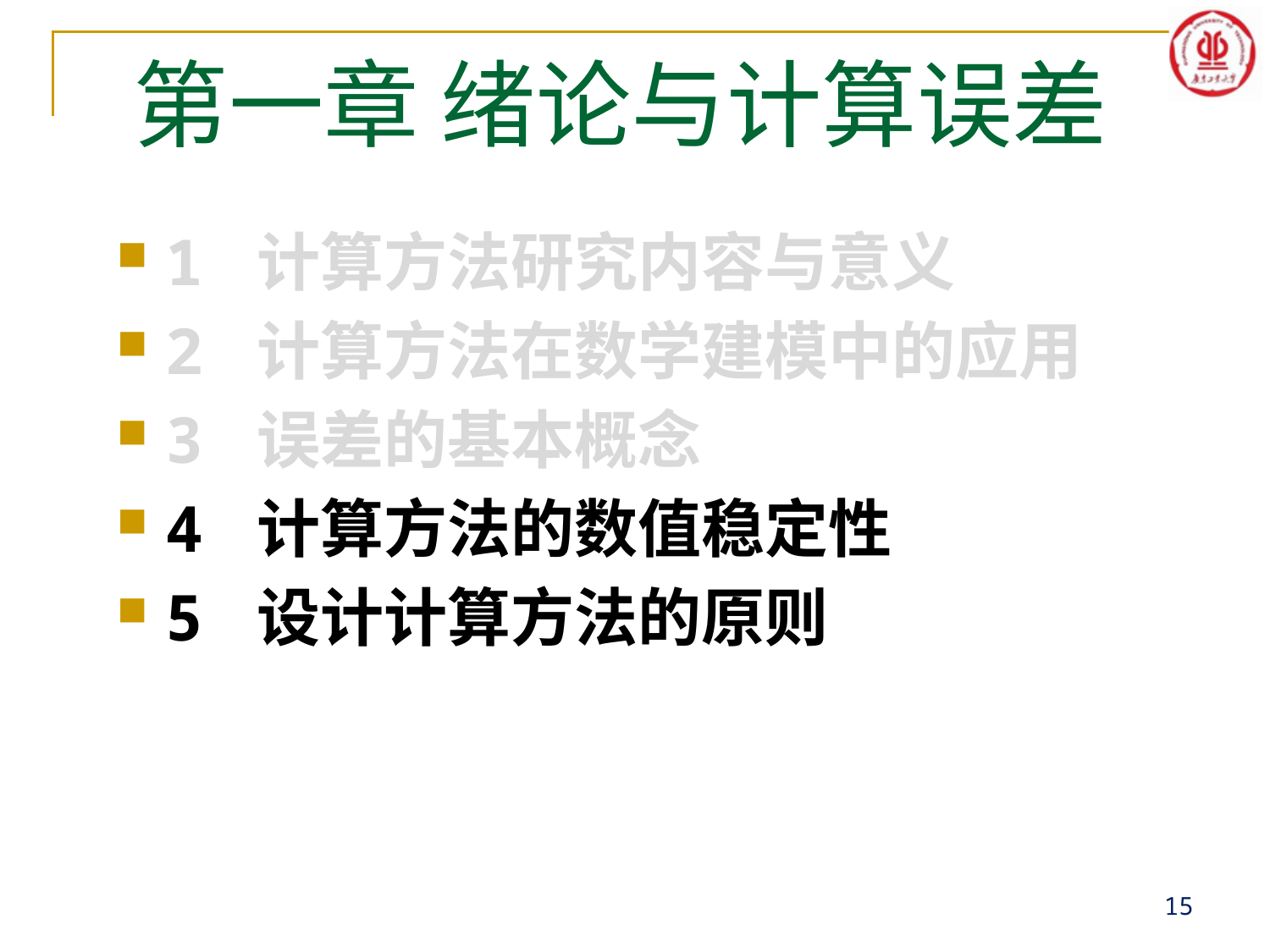

# 第一章 绪论与计算误差
1 计算方法研究内容与意义
2 计算方法在数学建模中的应用
3 误差的基本概念
4 计算方法的数值稳定性
5 设计计算方法的原则

15